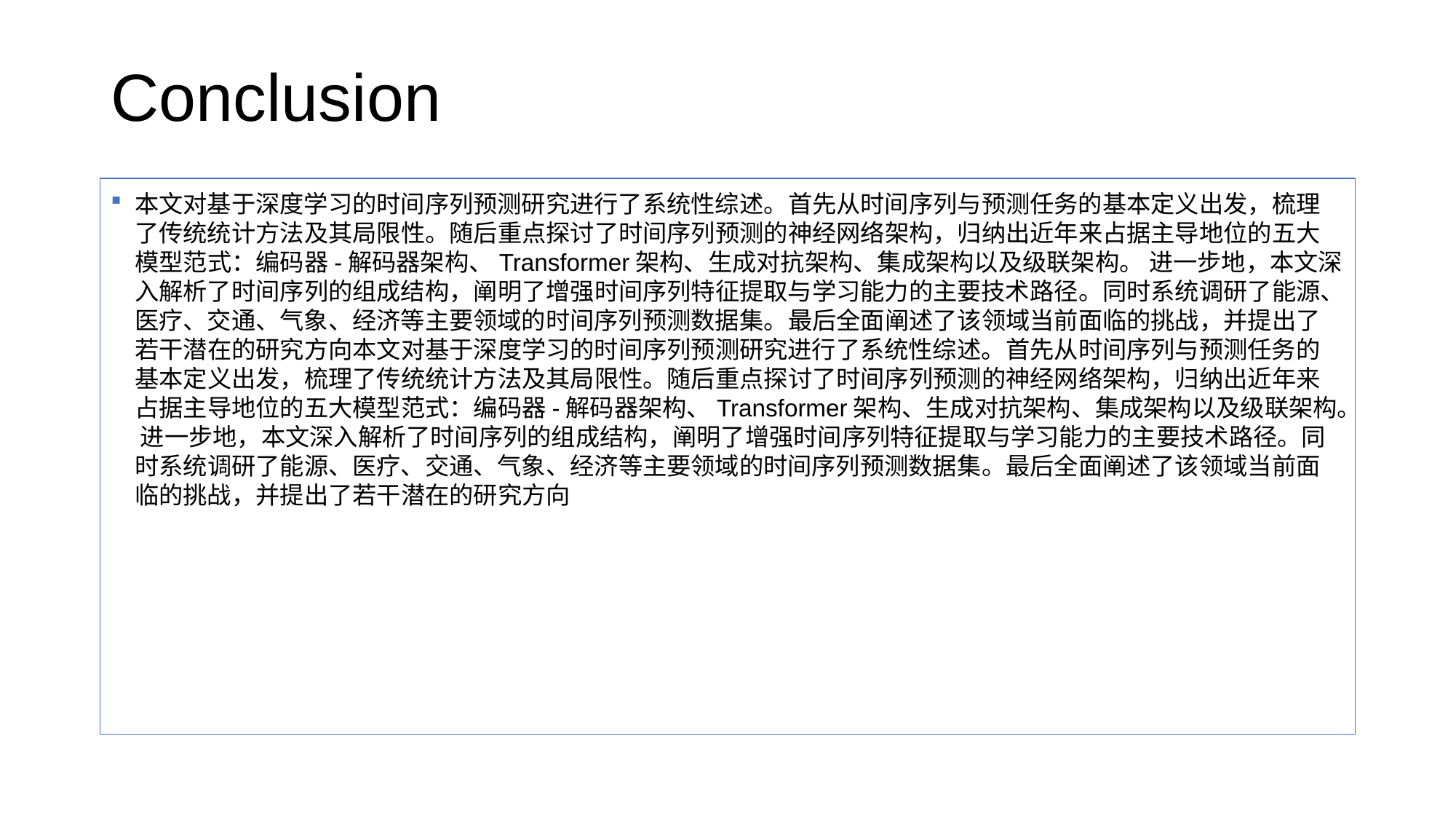

# Conclusion
本文对基于深度学习的时间序列预测研究进行了系统性综述。首先从时间序列与预测任务的基本定义出发，梳理了传统统计方法及其局限性。随后重点探讨了时间序列预测的神经网络架构，归纳出近年来占据主导地位的五大模型范式：编码器-解码器架构、Transformer架构、生成对抗架构、集成架构以及级联架构。 进一步地，本文深入解析了时间序列的组成结构，阐明了增强时间序列特征提取与学习能力的主要技术路径。同时系统调研了能源、医疗、交通、气象、经济等主要领域的时间序列预测数据集。最后全面阐述了该领域当前面临的挑战，并提出了若干潜在的研究方向本文对基于深度学习的时间序列预测研究进行了系统性综述。首先从时间序列与预测任务的基本定义出发，梳理了传统统计方法及其局限性。随后重点探讨了时间序列预测的神经网络架构，归纳出近年来占据主导地位的五大模型范式：编码器-解码器架构、Transformer架构、生成对抗架构、集成架构以及级联架构。 进一步地，本文深入解析了时间序列的组成结构，阐明了增强时间序列特征提取与学习能力的主要技术路径。同时系统调研了能源、医疗、交通、气象、经济等主要领域的时间序列预测数据集。最后全面阐述了该领域当前面临的挑战，并提出了若干潜在的研究方向